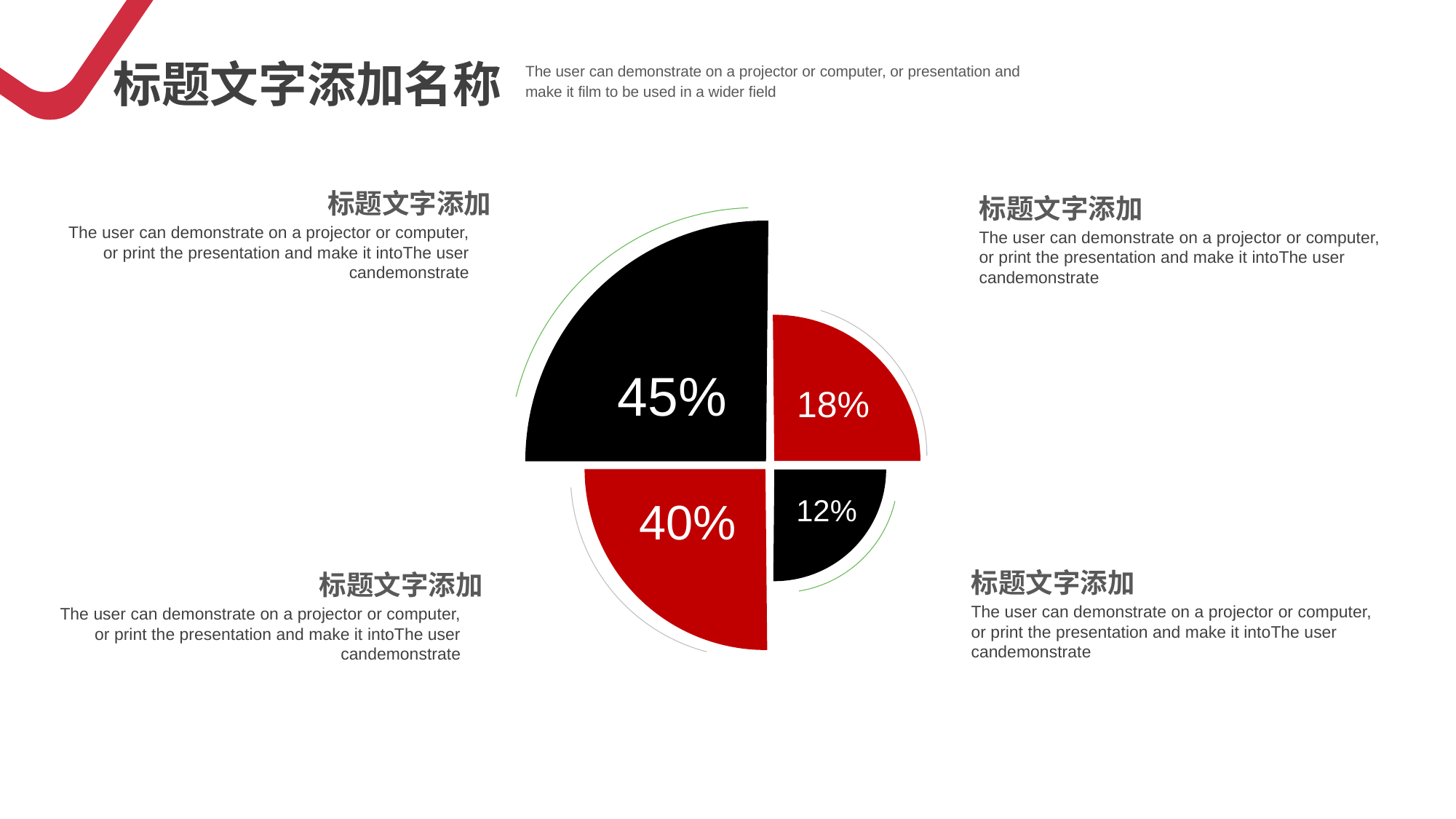

标题文字添加名称
The user can demonstrate on a projector or computer, or presentation and make it film to be used in a wider field
标题文字添加
The user can demonstrate on a projector or computer, or print the presentation and make it intoThe user candemonstrate
标题文字添加
The user can demonstrate on a projector or computer, or print the presentation and make it intoThe user candemonstrate

45%

18%
12%
40%
标题文字添加
The user can demonstrate on a projector or computer, or print the presentation and make it intoThe user candemonstrate
标题文字添加
The user can demonstrate on a projector or computer, or print the presentation and make it intoThe user candemonstrate